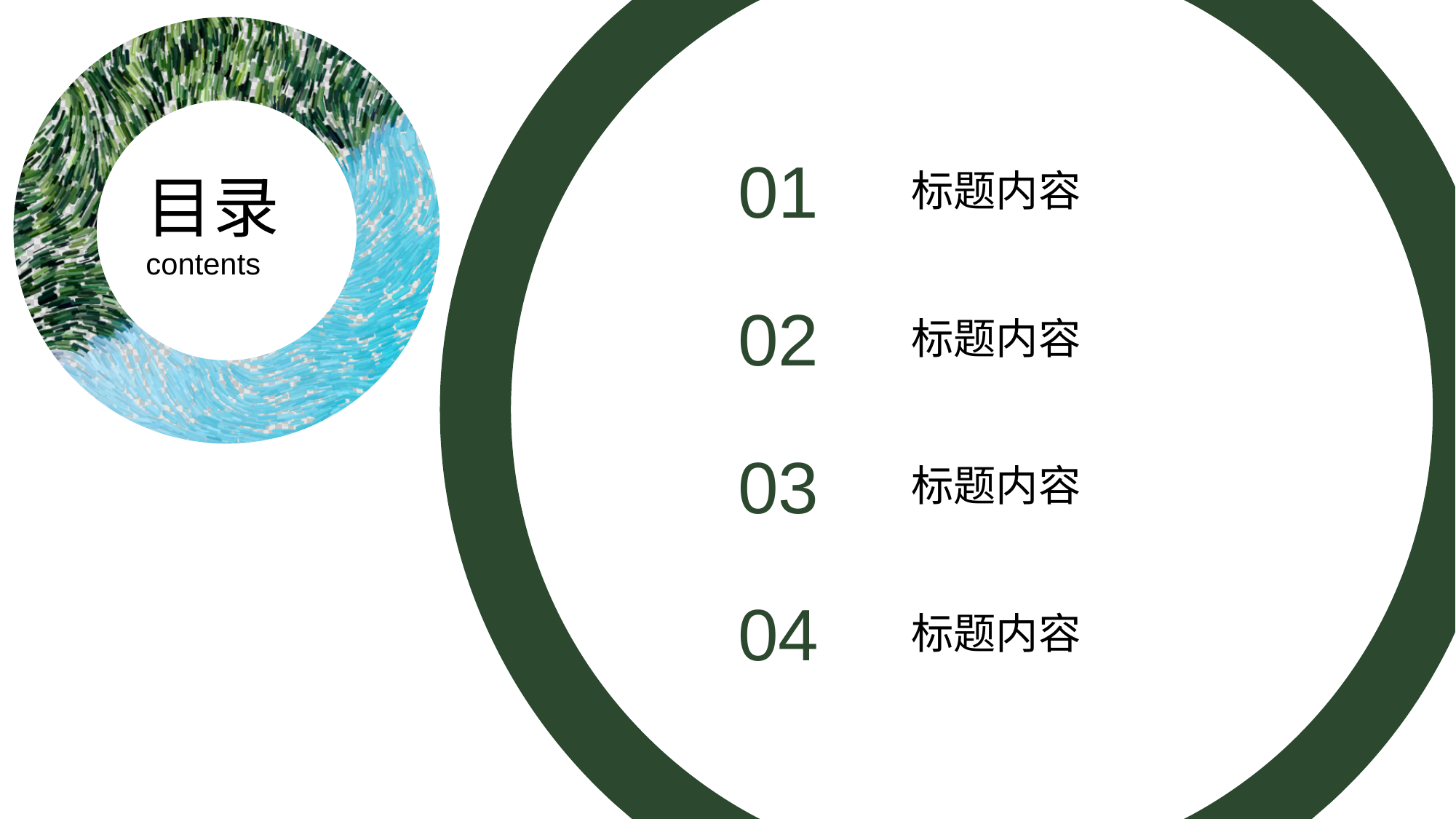

01
标题内容
目录
contents
02
标题内容
03
标题内容
04
标题内容